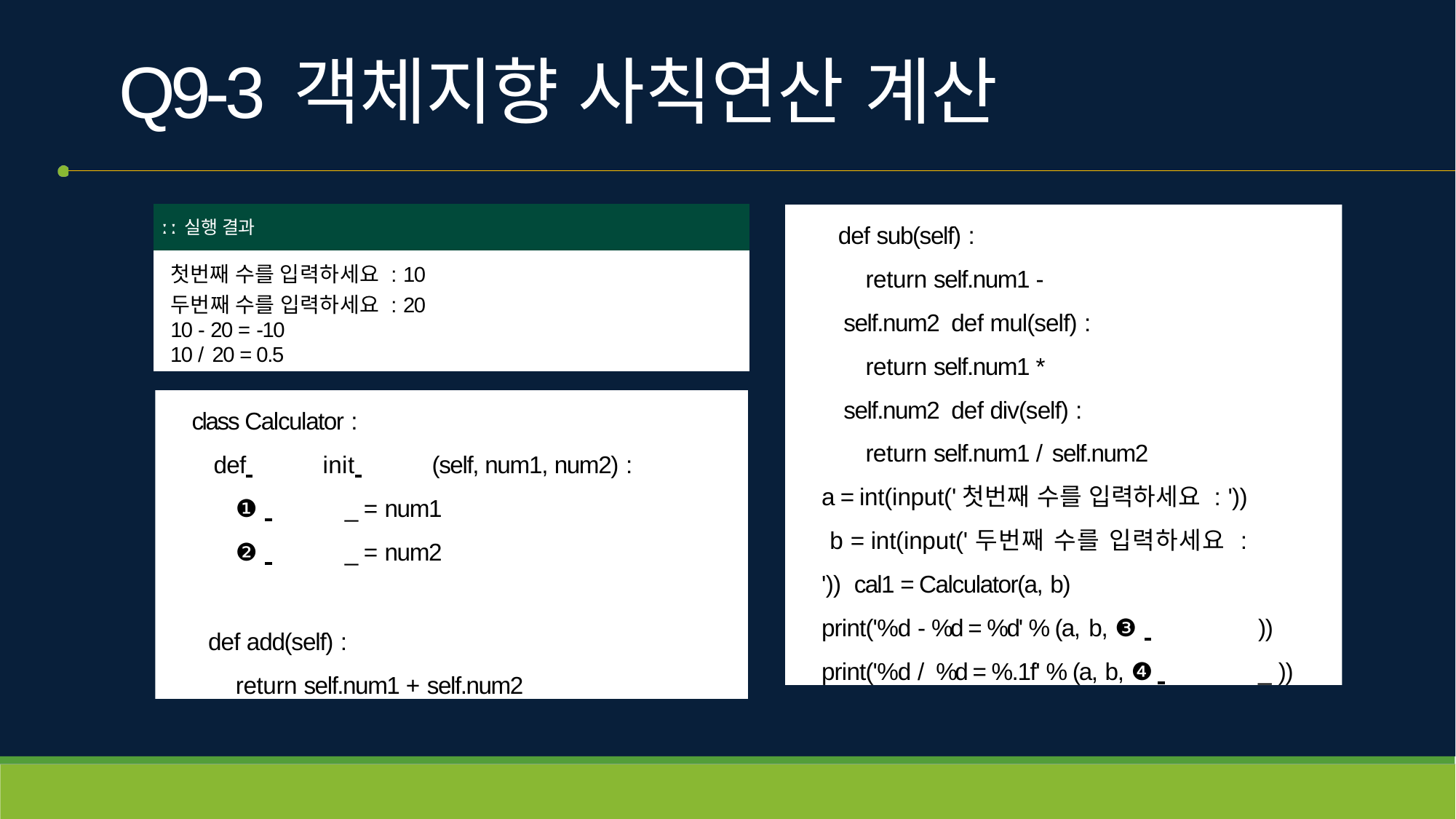

# Q9-3	객체지향 사칙연산 계산

| ː ː 실행 결과 |
| --- |
| 첫번째 수를 입력하세요 : 10 두번째 수를 입력하세요 : 20 10 - 20 = -10 10 / 20 = 0.5 |
def sub(self) :
return self.num1 - self.num2  def mul(self) :
return self.num1 * self.num2  def div(self) :
return self.num1 / self.num2
a = int(input('첫번째 수를 입력하세요 : '))  b = int(input('두번째 수를 입력하세요 : '))  cal1 = Calculator(a, b)
print('%d - %d = %d' %  (a, b, ❸ 	))
print('%d / %d = %.1f' %  (a, b, ❹ 	_ ))
class Calculator :
def 	init 	(self, num1, num2) :
❶ 	_ = num1
❷ 	_ = num2

def add(self) :
return self.num1 + self.num2